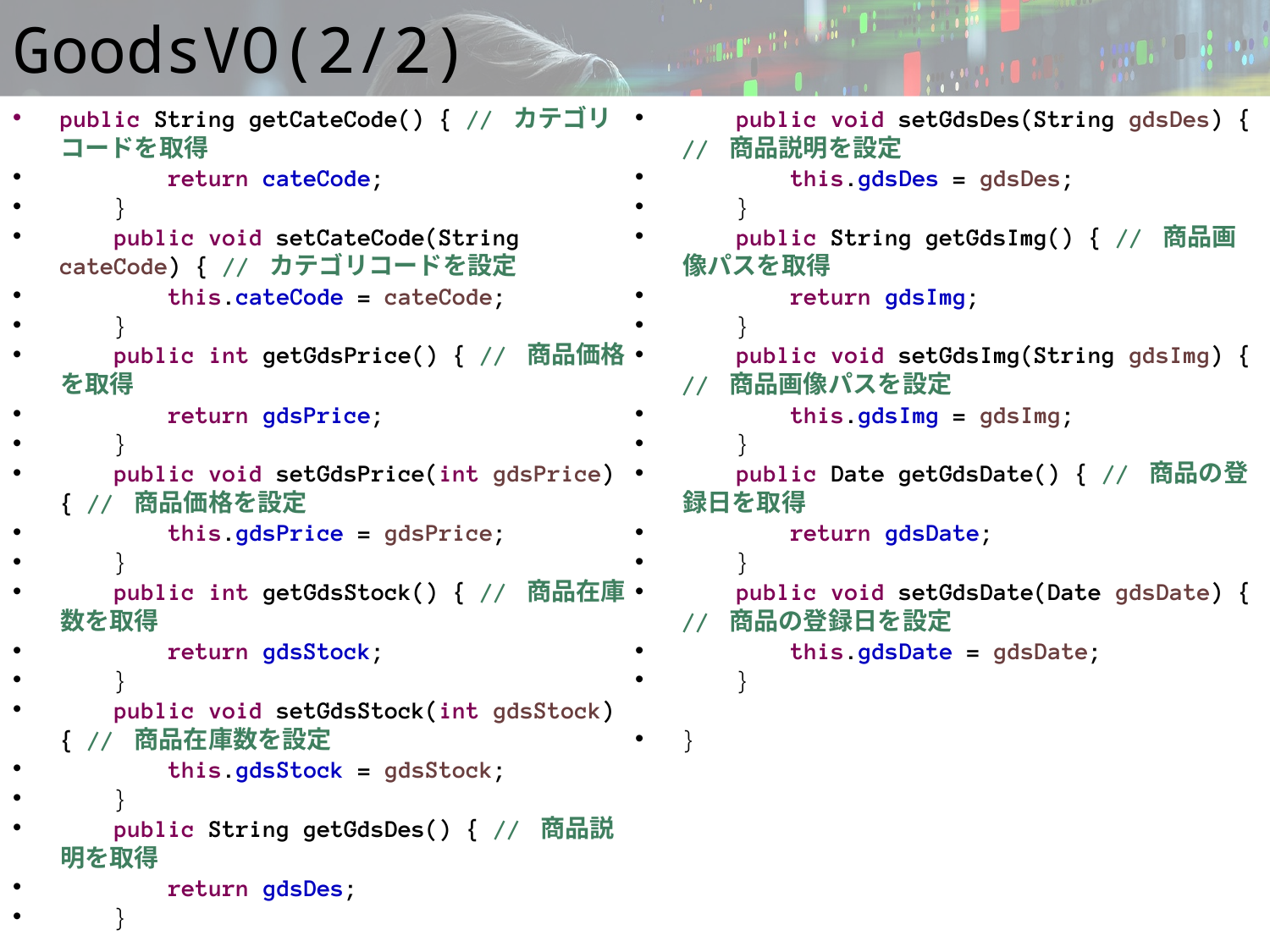

# GoodsVO(2/2)
public String getCateCode() { // カテゴリコードを取得
        return cateCode;
    }
    public void setCateCode(String cateCode) { // カテゴリコードを設定
        this.cateCode = cateCode;
    }
    public int getGdsPrice() { // 商品価格を取得
        return gdsPrice;
    }
    public void setGdsPrice(int gdsPrice) { // 商品価格を設定
        this.gdsPrice = gdsPrice;
    }
    public int getGdsStock() { // 商品在庫数を取得
        return gdsStock;
    }
    public void setGdsStock(int gdsStock) { // 商品在庫数を設定
        this.gdsStock = gdsStock;
    }
    public String getGdsDes() { // 商品説明を取得
        return gdsDes;
    }
    public void setGdsDes(String gdsDes) { // 商品説明を設定
        this.gdsDes = gdsDes;
    }
    public String getGdsImg() { // 商品画像パスを取得
        return gdsImg;
    }
    public void setGdsImg(String gdsImg) { // 商品画像パスを設定
        this.gdsImg = gdsImg;
    }
    public Date getGdsDate() { // 商品の登録日を取得
        return gdsDate;
    }
    public void setGdsDate(Date gdsDate) { // 商品の登録日を設定
        this.gdsDate = gdsDate;
    }

}